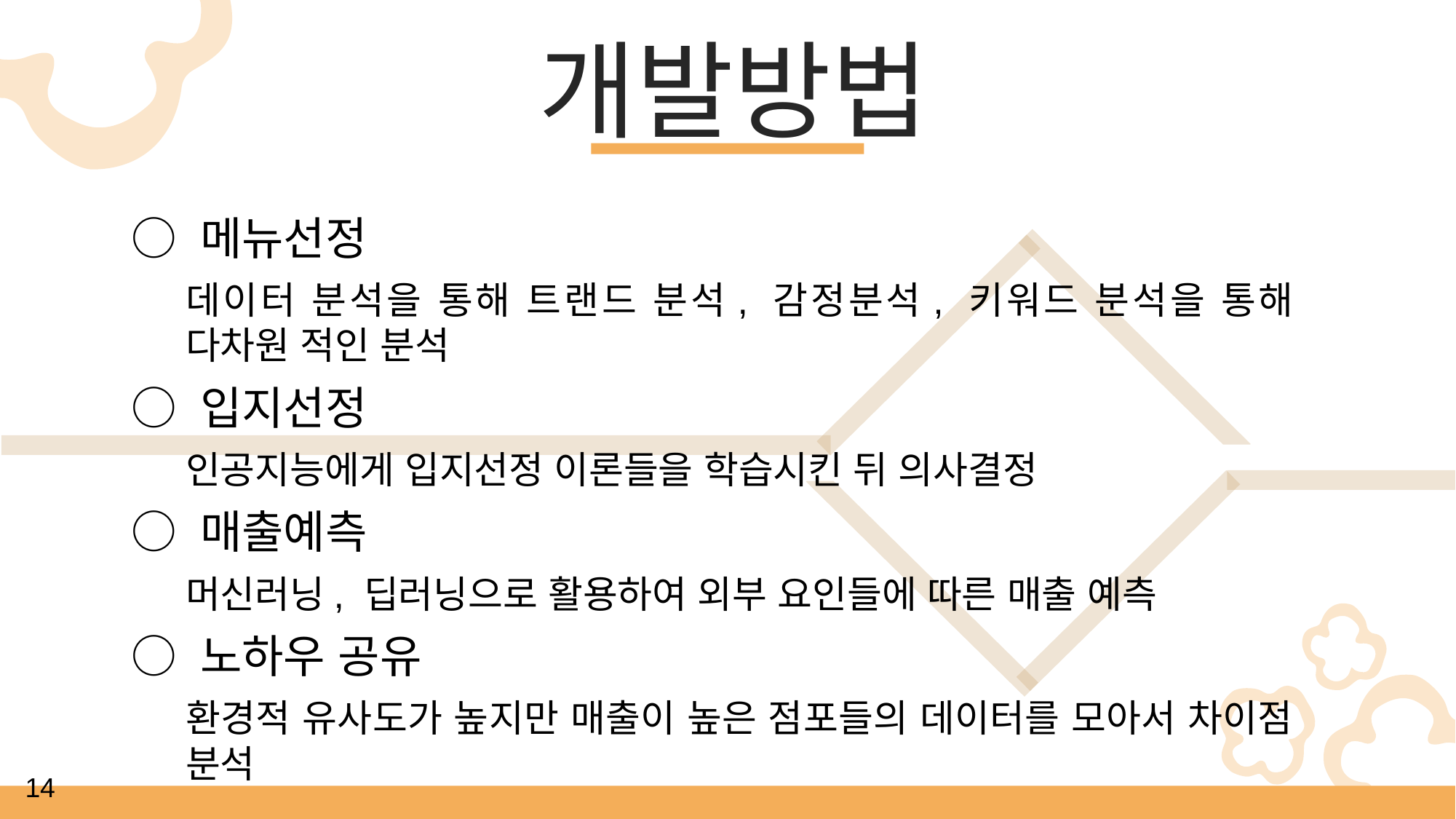

개발방법
○ 메뉴선정
데이터 분석을 통해 트랜드 분석, 감정분석, 키워드 분석을 통해 다차원 적인 분석
○ 입지선정
인공지능에게 입지선정 이론들을 학습시킨 뒤 의사결정
○ 매출예측
머신러닝, 딥러닝으로 활용하여 외부 요인들에 따른 매출 예측
○ 노하우 공유
환경적 유사도가 높지만 매출이 높은 점포들의 데이터를 모아서 차이점 분석

14